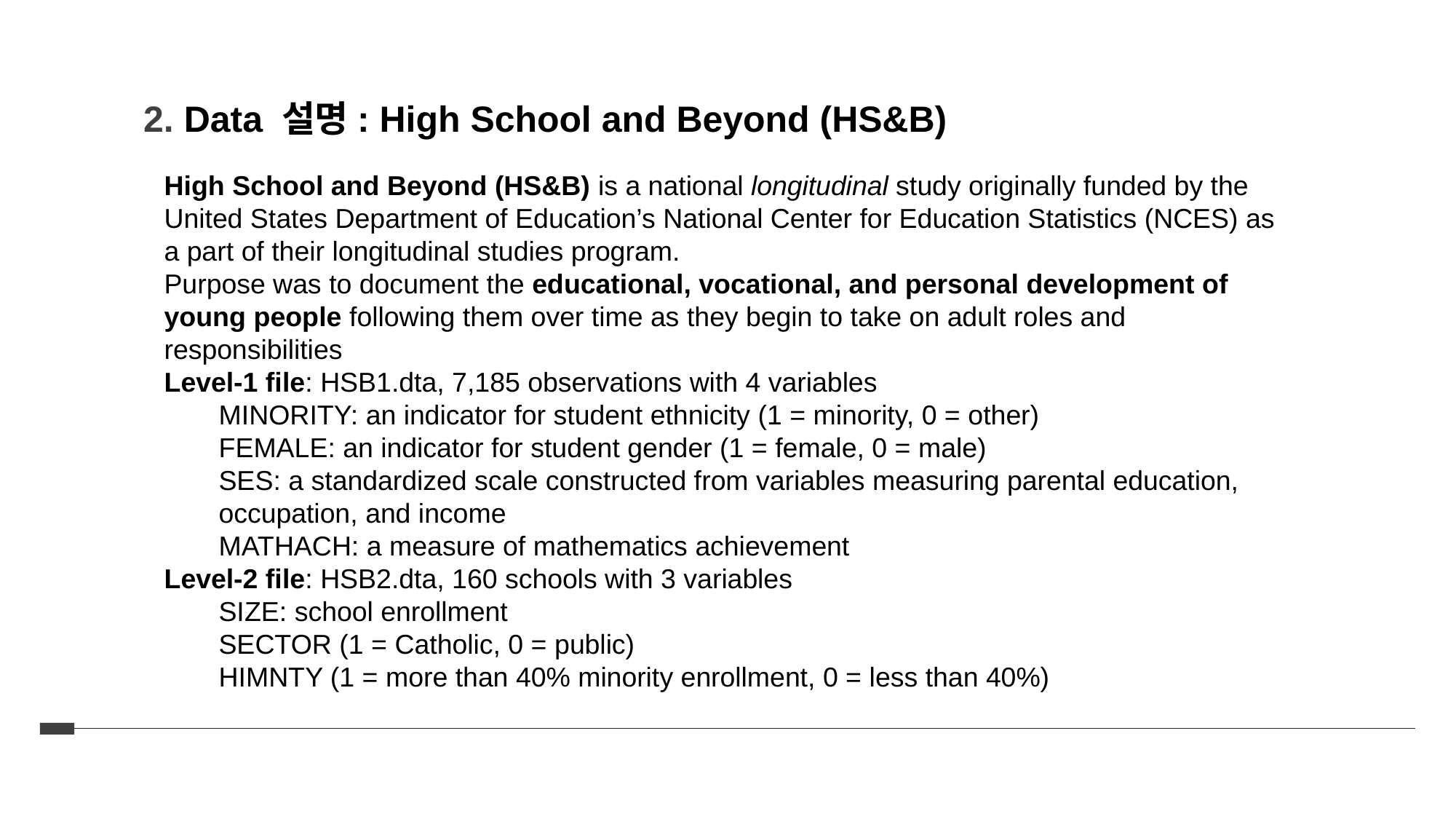

2. Data 설명: High School and Beyond (HS&B)

High School and Beyond (HS&B) is a national longitudinal study originally funded by the United States Department of Education’s National Center for Education Statistics (NCES) as a part of their longitudinal studies program.
Purpose was to document the educational, vocational, and personal development of young people following them over time as they begin to take on adult roles and responsibilities
Level-1 file: HSB1.dta, 7,185 observations with 4 variables
MINORITY: an indicator for student ethnicity (1 = minority, 0 = other)
FEMALE: an indicator for student gender (1 = female, 0 = male)
SES: a standardized scale constructed from variables measuring parental education, occupation, and income
MATHACH: a measure of mathematics achievement
Level-2 file: HSB2.dta, 160 schools with 3 variables
SIZE: school enrollment
SECTOR (1 = Catholic, 0 = public)
HIMNTY (1 = more than 40% minority enrollment, 0 = less than 40%)